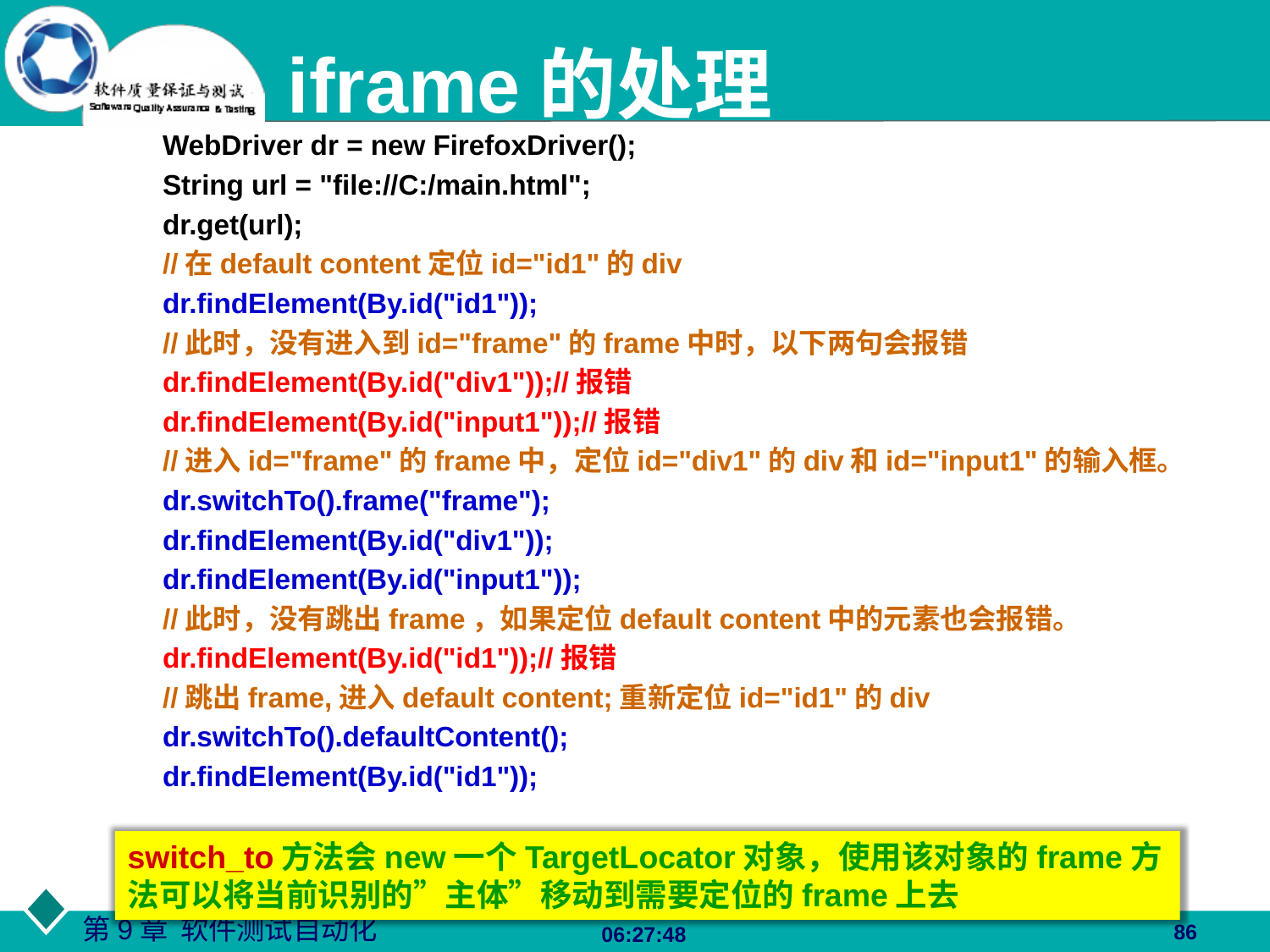

# iframe的处理
		WebDriver dr = new FirefoxDriver();
		String url = "file://C:/main.html";
		dr.get(url);
		//在default content定位id="id1"的div
		dr.findElement(By.id("id1"));
		//此时，没有进入到id="frame"的frame中时，以下两句会报错
		dr.findElement(By.id("div1"));//报错
		dr.findElement(By.id("input1"));//报错
		//进入id="frame"的frame中，定位id="div1"的div和id="input1"的输入框。
		dr.switchTo().frame("frame");
		dr.findElement(By.id("div1"));
		dr.findElement(By.id("input1"));
		//此时，没有跳出frame，如果定位default content中的元素也会报错。
		dr.findElement(By.id("id1"));//报错
		//跳出frame,进入default content;重新定位id="id1"的div
		dr.switchTo().defaultContent();
		dr.findElement(By.id("id1"));
switch_to方法会new一个TargetLocator对象，使用该对象的frame方法可以将当前识别的”主体”移动到需要定位的frame上去
86
06:27:48